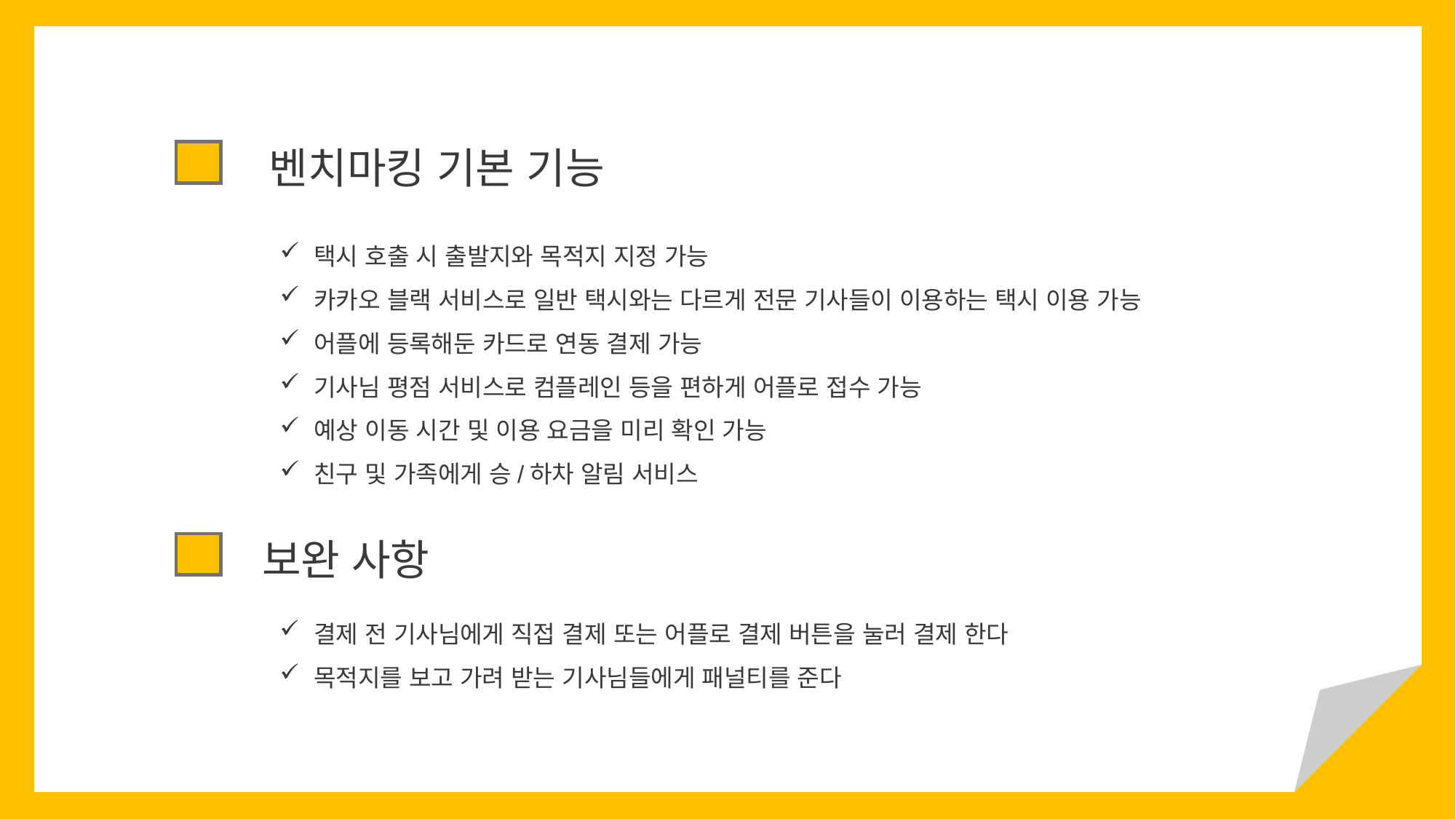

벤치마킹 기본 기능

택시 호출 시 출발지와 목적지 지정 가능
카카오 블랙 서비스로 일반 택시와는 다르게 전문 기사들이 이용하는 택시 이용 가능
어플에 등록해둔 카드로 연동 결제 가능
기사님 평점 서비스로 컴플레인 등을 편하게 어플로 접수 가능
예상 이동 시간 및 이용 요금을 미리 확인 가능
친구 및 가족에게 승/하차 알림 서비스
보완 사항

결제 전 기사님에게 직접 결제 또는 어플로 결제 버튼을 눌러 결제 한다
목적지를 보고 가려 받는 기사님들에게 패널티를 준다